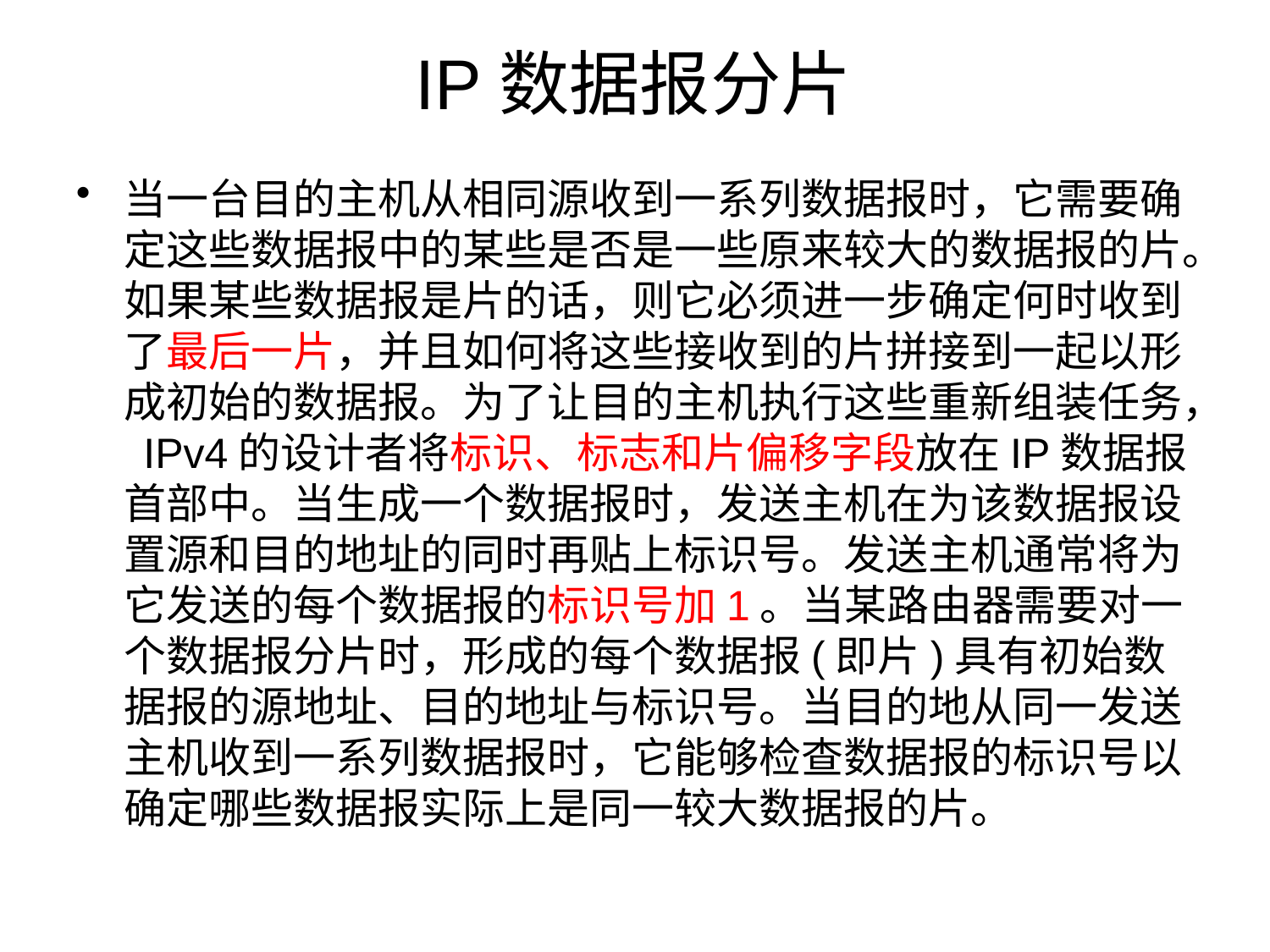

# IP数据报分片
当一台目的主机从相同源收到一系列数据报时，它需要确定这些数据报中的某些是否是一些原来较大的数据报的片。如果某些数据报是片的话，则它必须进一步确定何时收到了最后一片，并且如何将这些接收到的片拼接到一起以形成初始的数据报。为了让目的主机执行这些重新组装任务， IPv4的设计者将标识、标志和片偏移字段放在IP数据报首部中。当生成一个数据报时，发送主机在为该数据报设置源和目的地址的同时再贴上标识号。发送主机通常将为它发送的每个数据报的标识号加1。当某路由器需要对一个数据报分片时，形成的每个数据报(即片)具有初始数据报的源地址、目的地址与标识号。当目的地从同一发送主机收到一系列数据报时，它能够检查数据报的标识号以确定哪些数据报实际上是同一较大数据报的片。